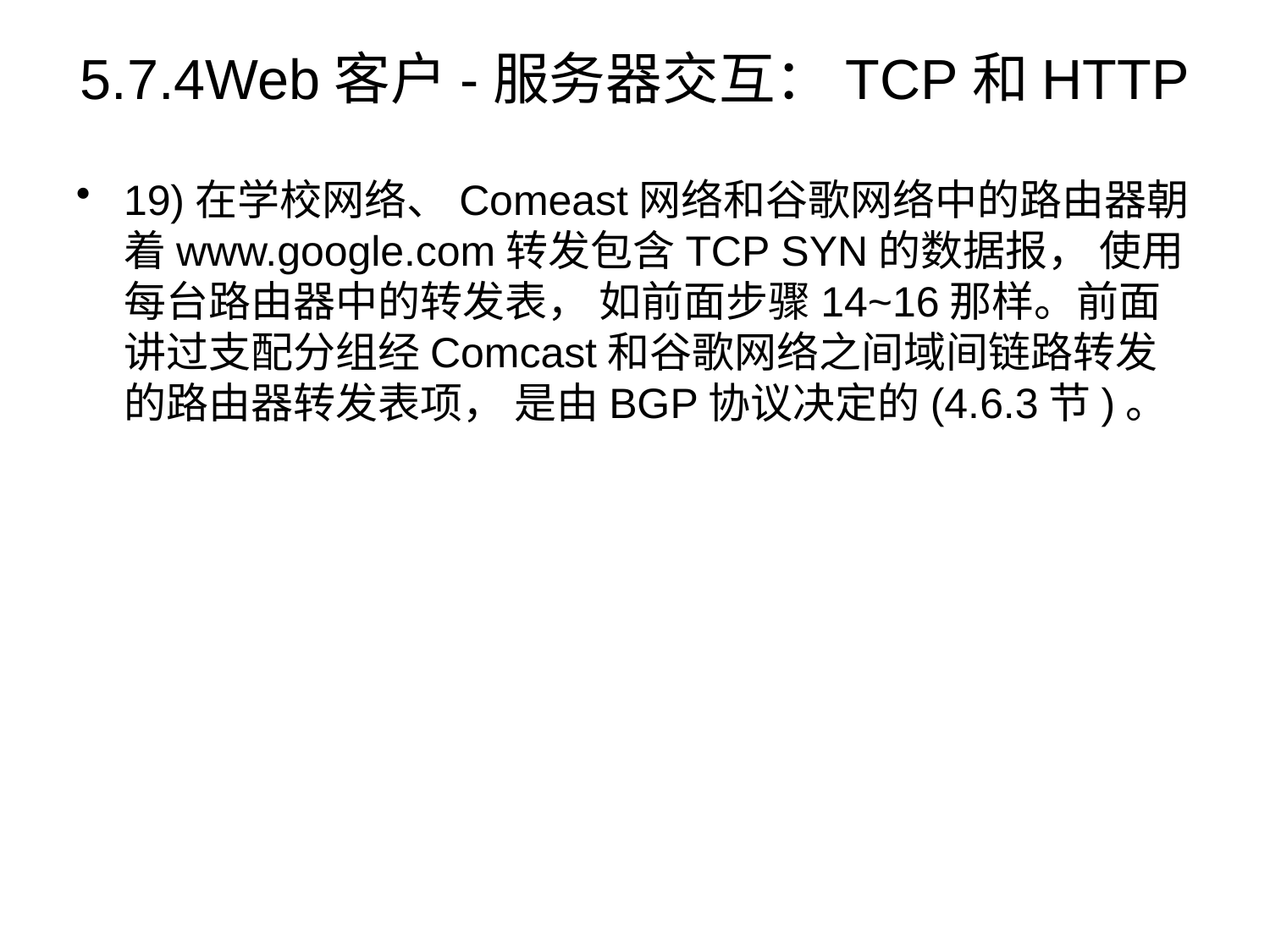

# 5.7.4Web客户-服务器交互：TCP和HTTP
19)在学校网络、Comeast网络和谷歌网络中的路由器朝着www.google.com转发包含TCP SYN的数据报， 使用每台路由器中的转发表， 如前面步骤14~16那样。前面讲过支配分组经Comcast和谷歌网络之间域间链路转发的路由器转发表项， 是由BGP协议决定的(4.6.3节)。